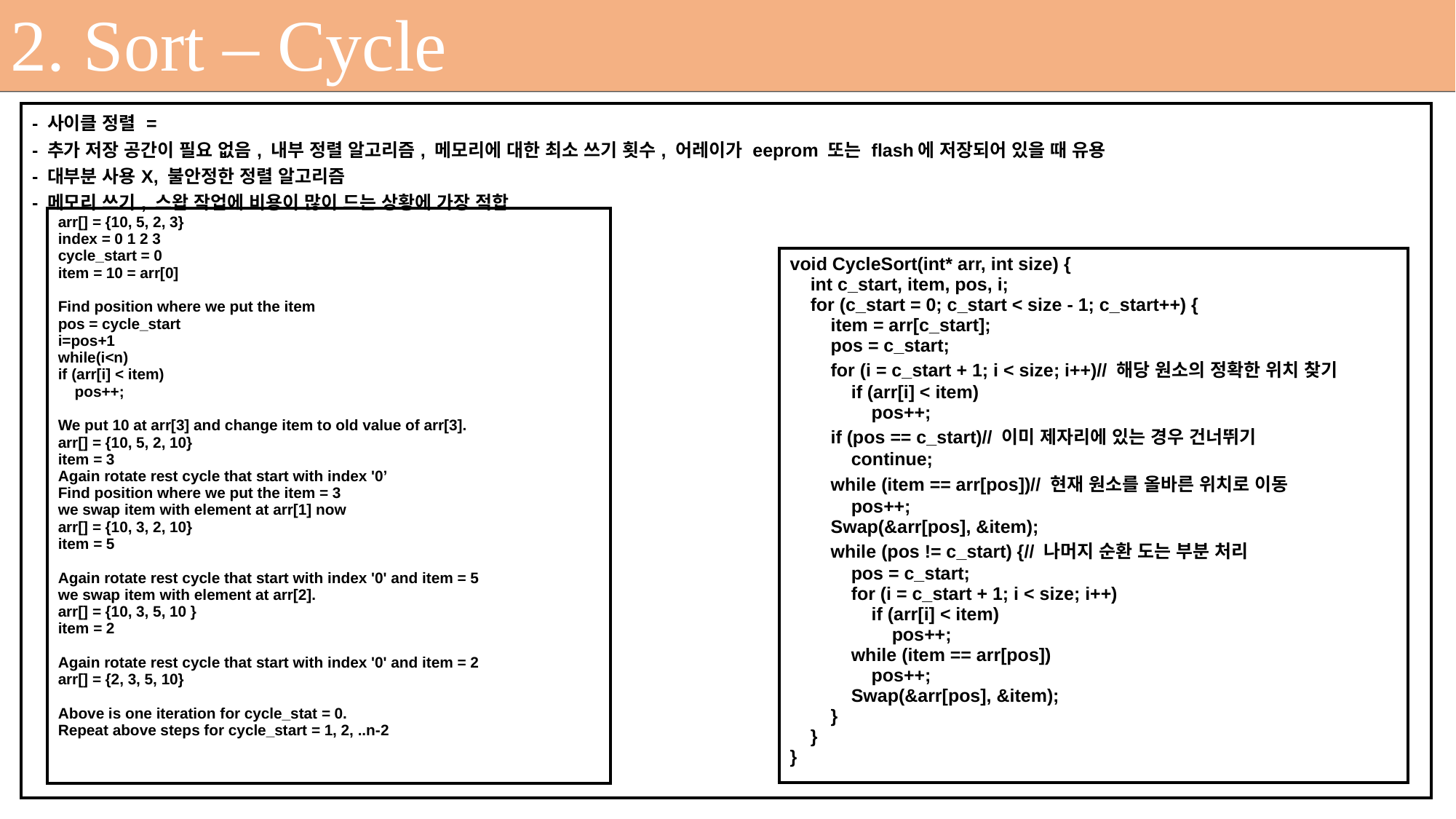

2. Sort – Cycle
| - 사이클 정렬 = - 추가 저장 공간이 필요 없음, 내부 정렬 알고리즘, 메모리에 대한 최소 쓰기 횟수, 어레이가 eeprom 또는 flash에 저장되어 있을 때 유용 - 대부분 사용X, 불안정한 정렬 알고리즘 - 메모리 쓰기, 스왑 작업에 비용이 많이 드는 상황에 가장 적합 |
| --- |
| arr[] = {10, 5, 2, 3} index = 0 1 2 3 cycle\_start = 0 item = 10 = arr[0] Find position where we put the item pos = cycle\_start i=pos+1 while(i<n) if (arr[i] < item) pos++; We put 10 at arr[3] and change item to old value of arr[3]. arr[] = {10, 5, 2, 10} item = 3 Again rotate rest cycle that start with index '0’ Find position where we put the item = 3 we swap item with element at arr[1] now arr[] = {10, 3, 2, 10} item = 5 Again rotate rest cycle that start with index '0' and item = 5 we swap item with element at arr[2]. arr[] = {10, 3, 5, 10 } item = 2 Again rotate rest cycle that start with index '0' and item = 2 arr[] = {2, 3, 5, 10} Above is one iteration for cycle\_stat = 0. Repeat above steps for cycle\_start = 1, 2, ..n-2 |
| --- |
| void CycleSort(int\* arr, int size) {     int c\_start, item, pos, i;     for (c\_start = 0; c\_start < size - 1; c\_start++) {         item = arr[c\_start];         pos = c\_start;         for (i = c\_start + 1; i < size; i++)// 해당 원소의 정확한 위치 찾기             if (arr[i] < item)                 pos++;         if (pos == c\_start)// 이미 제자리에 있는 경우 건너뛰기             continue;         while (item == arr[pos])// 현재 원소를 올바른 위치로 이동             pos++;         Swap(&arr[pos], &item);         while (pos != c\_start) {// 나머지 순환 도는 부분 처리             pos = c\_start;             for (i = c\_start + 1; i < size; i++)                 if (arr[i] < item)                     pos++;             while (item == arr[pos])                 pos++;             Swap(&arr[pos], &item);         }     } } |
| --- |